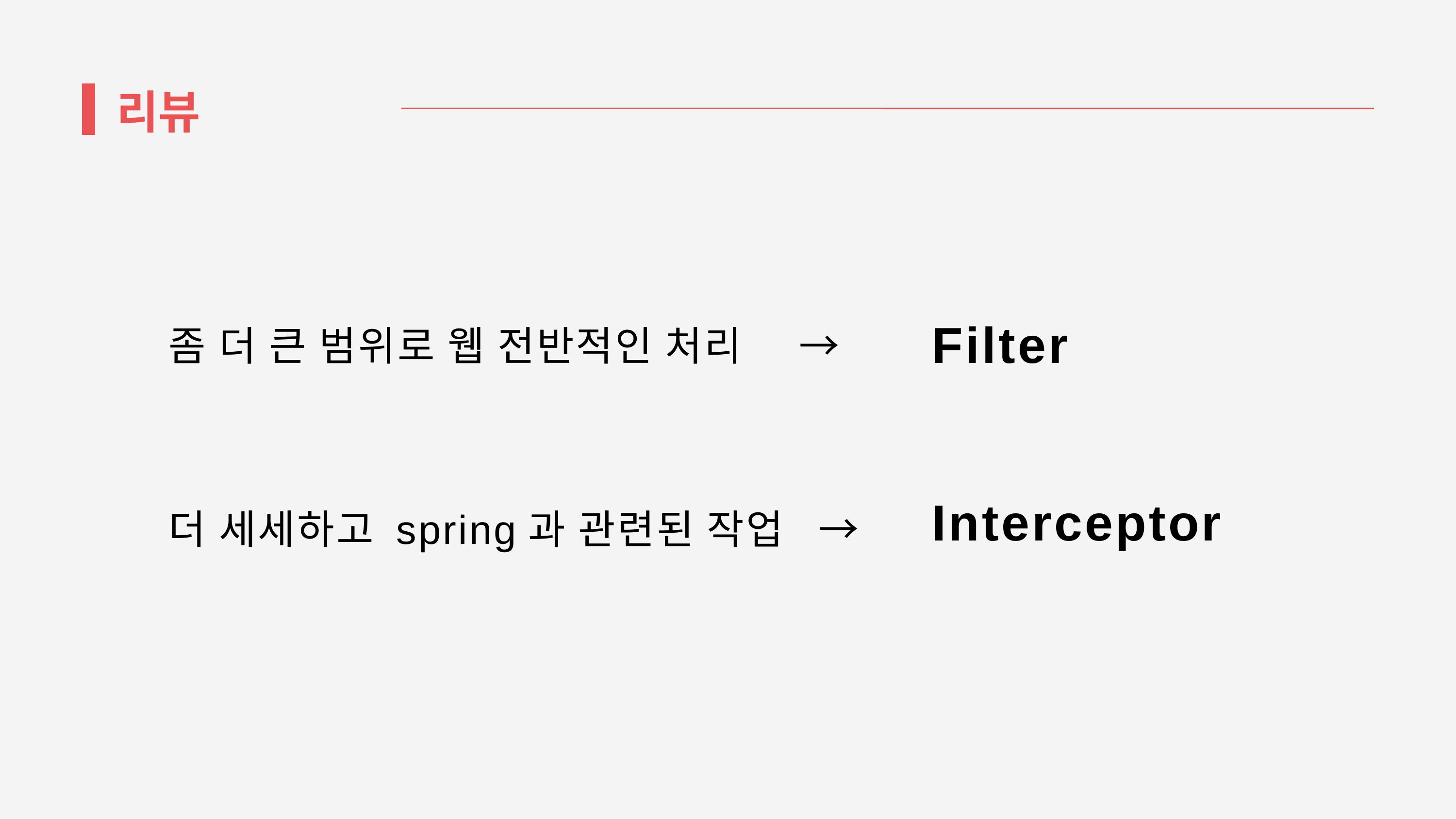

리뷰

Filter
좀 더 큰 범위로 웹 전반적인 처리     →
Interceptor
더 세세하고 spring과 관련된 작업   →